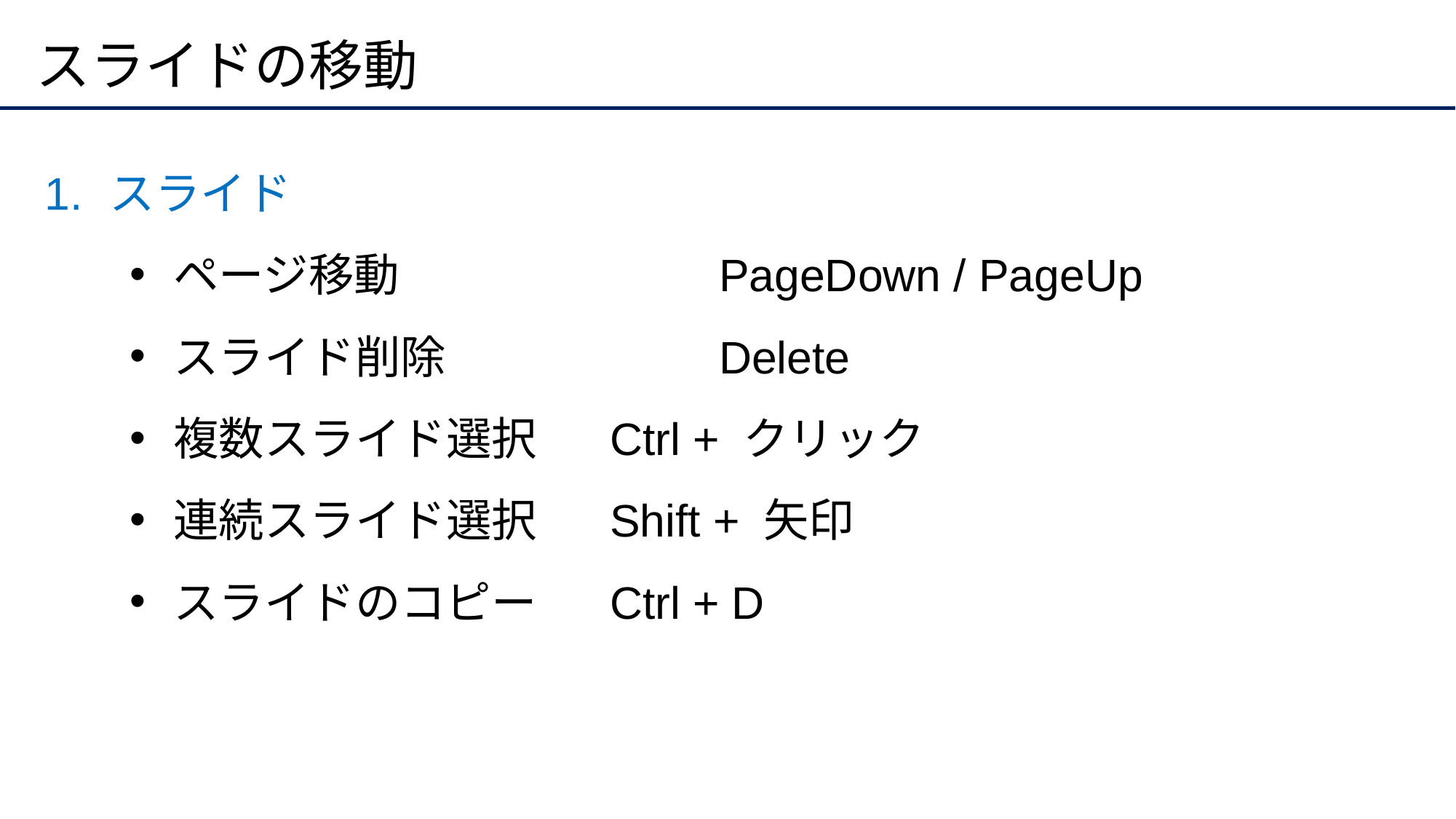

# スライドの移動
スライド
ページ移動			PageDown / PageUp
スライド削除			Delete
複数スライド選択		Ctrl + クリック
連続スライド選択		Shift + 矢印
スライドのコピー		Ctrl + D